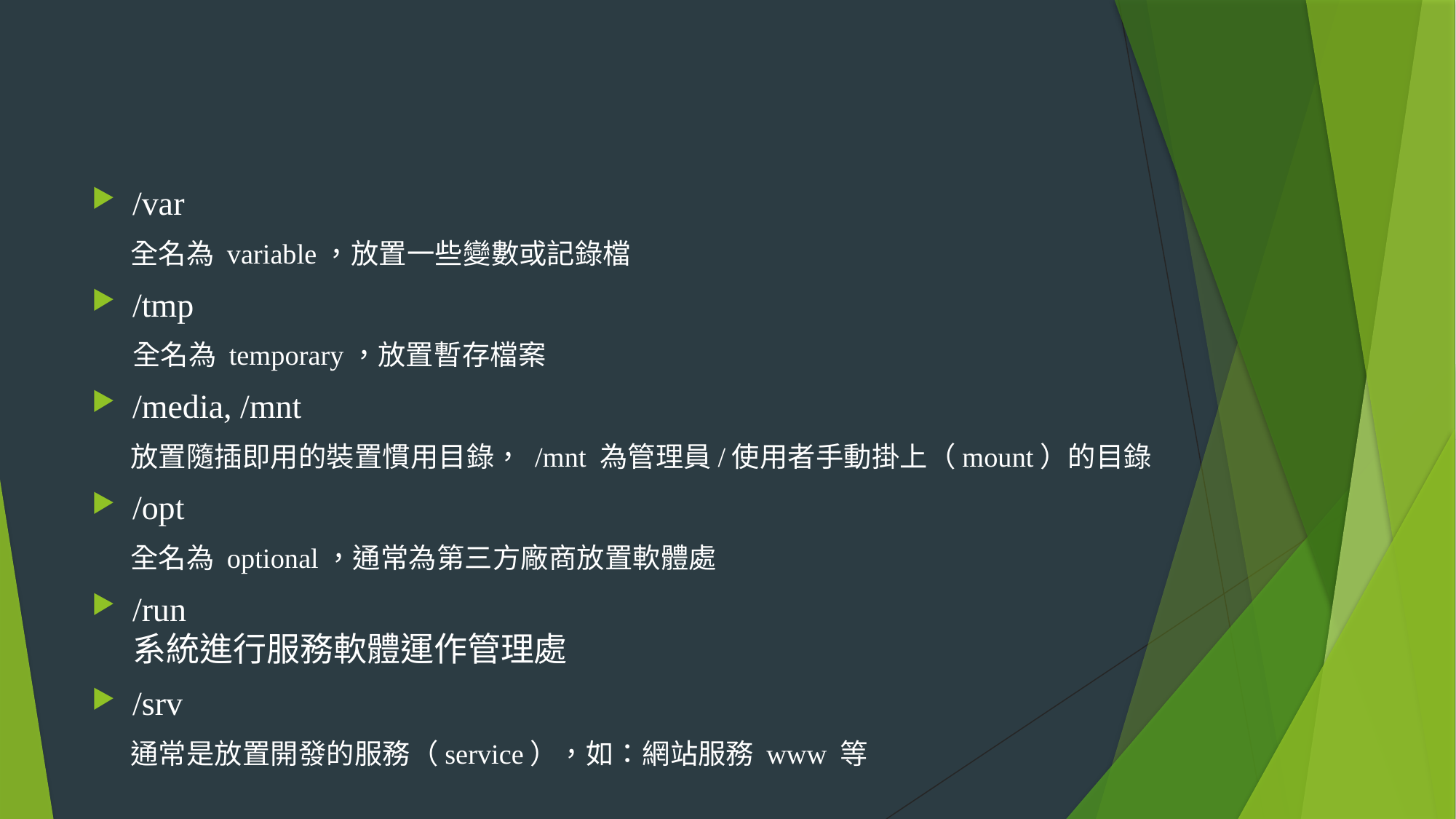

#
/var
全名為 variable，放置一些變數或記錄檔
/tmp
全名為 temporary，放置暫存檔案
/media, /mnt
放置隨插即用的裝置慣用目錄， /mnt 為管理員/使用者手動掛上（mount）的目錄
/opt
全名為 optional，通常為第三方廠商放置軟體處
/run
系統進行服務軟體運作管理處
/srv
通常是放置開發的服務（service），如：網站服務 www 等